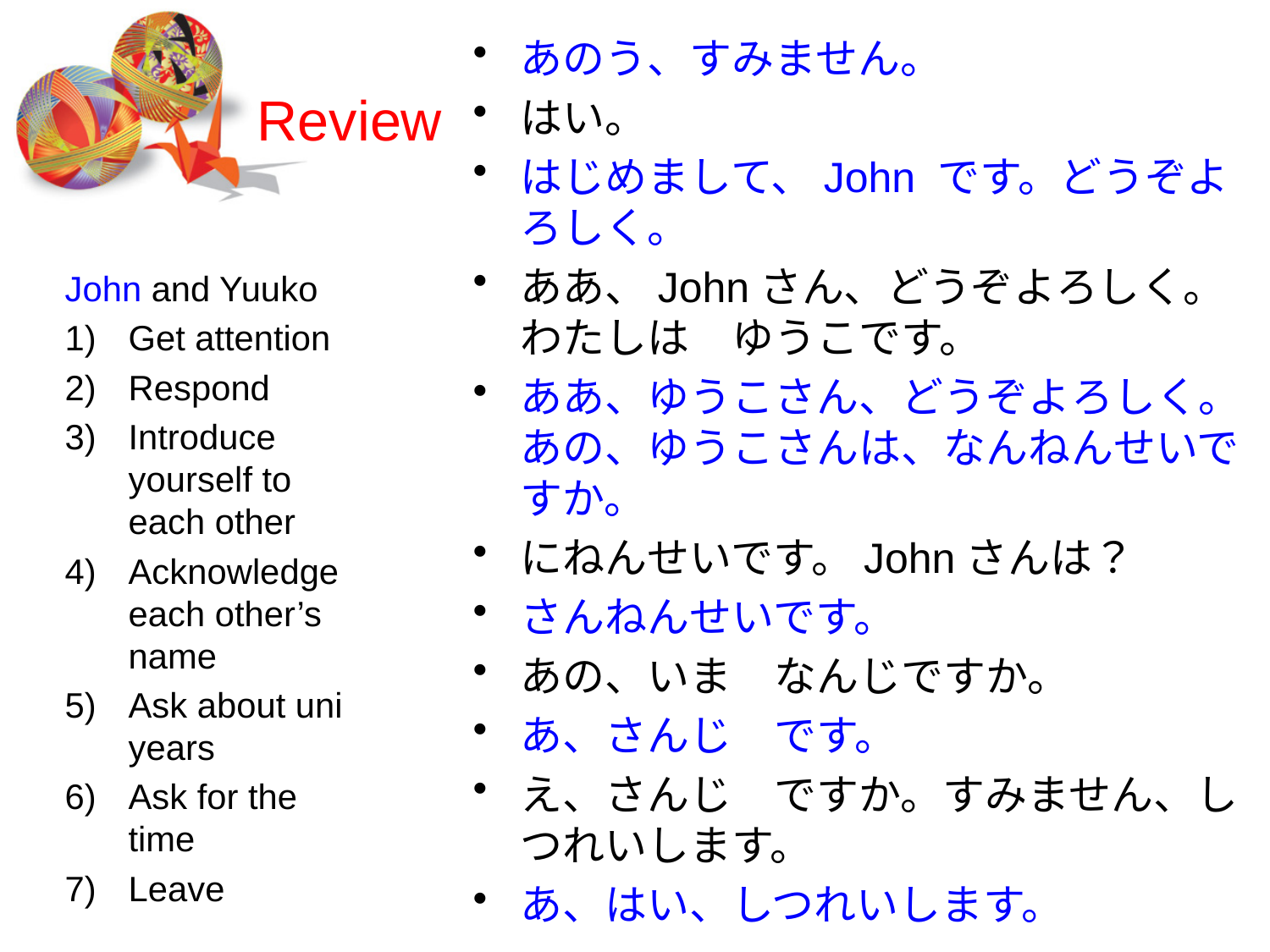

# Review
あのう、すみません。
はい。
はじめまして、John です。どうぞよろしく。
ああ、Johnさん、どうぞよろしく。
わたしは　ゆうこです。
ああ、ゆうこさん、どうぞよろしく。
あの、ゆうこさんは、なんねんせいですか。
にねんせいです。Johnさんは？
さんねんせいです。
あの、いま　なんじですか。
あ、さんじ　です。
え、さんじ　ですか。すみません、しつれいします。
あ、はい、しつれいします。

John and Yuuko
Get attention
Respond
Introduce yourself to each other
Acknowledge each other’s name
Ask about uni years
Ask for the time
Leave
9